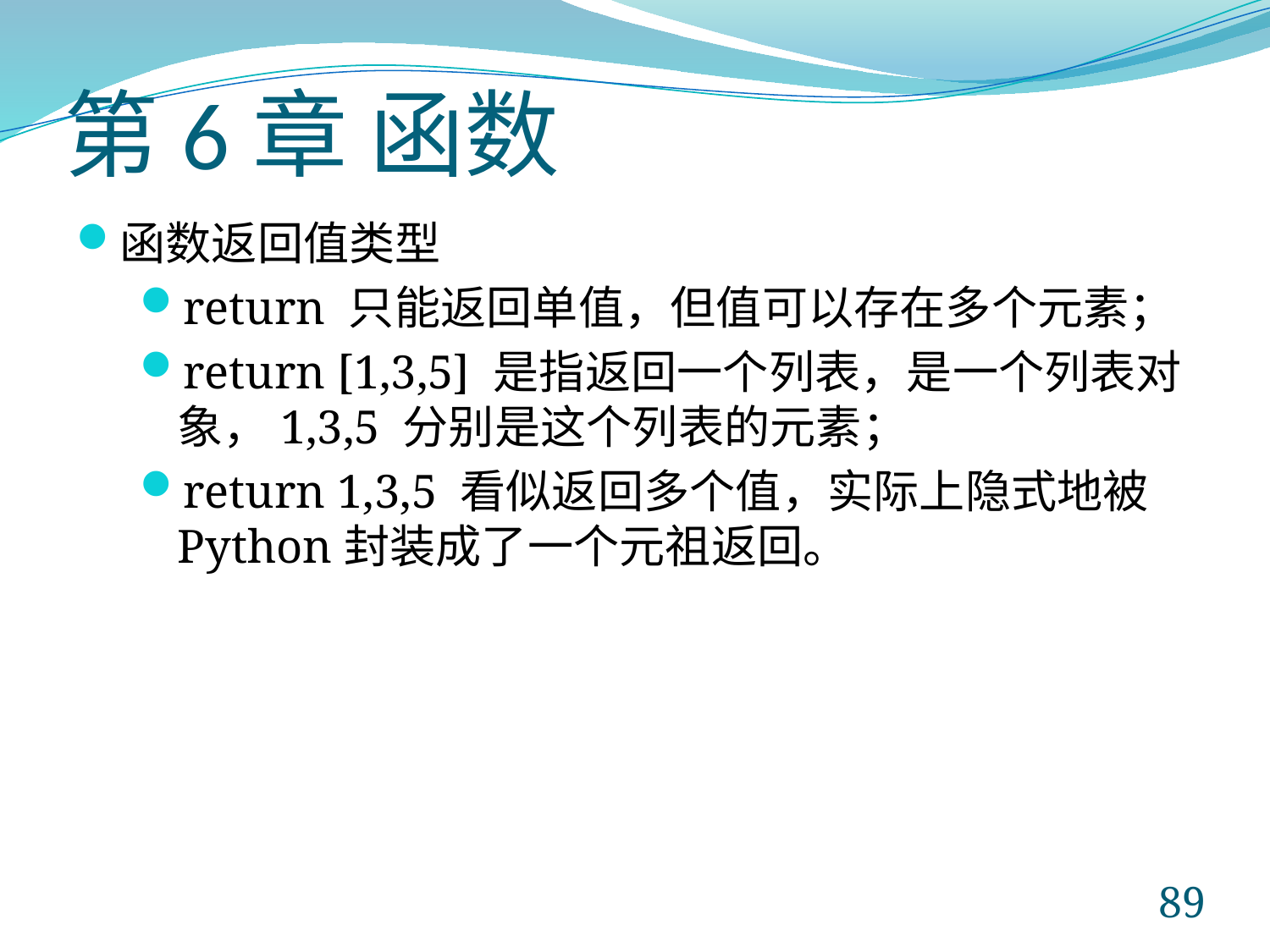

# 第6章 函数
函数返回值类型
return 只能返回单值，但值可以存在多个元素；
return [1,3,5] 是指返回一个列表，是一个列表对象，1,3,5 分别是这个列表的元素；
return 1,3,5 看似返回多个值，实际上隐式地被Python封装成了一个元祖返回。

89